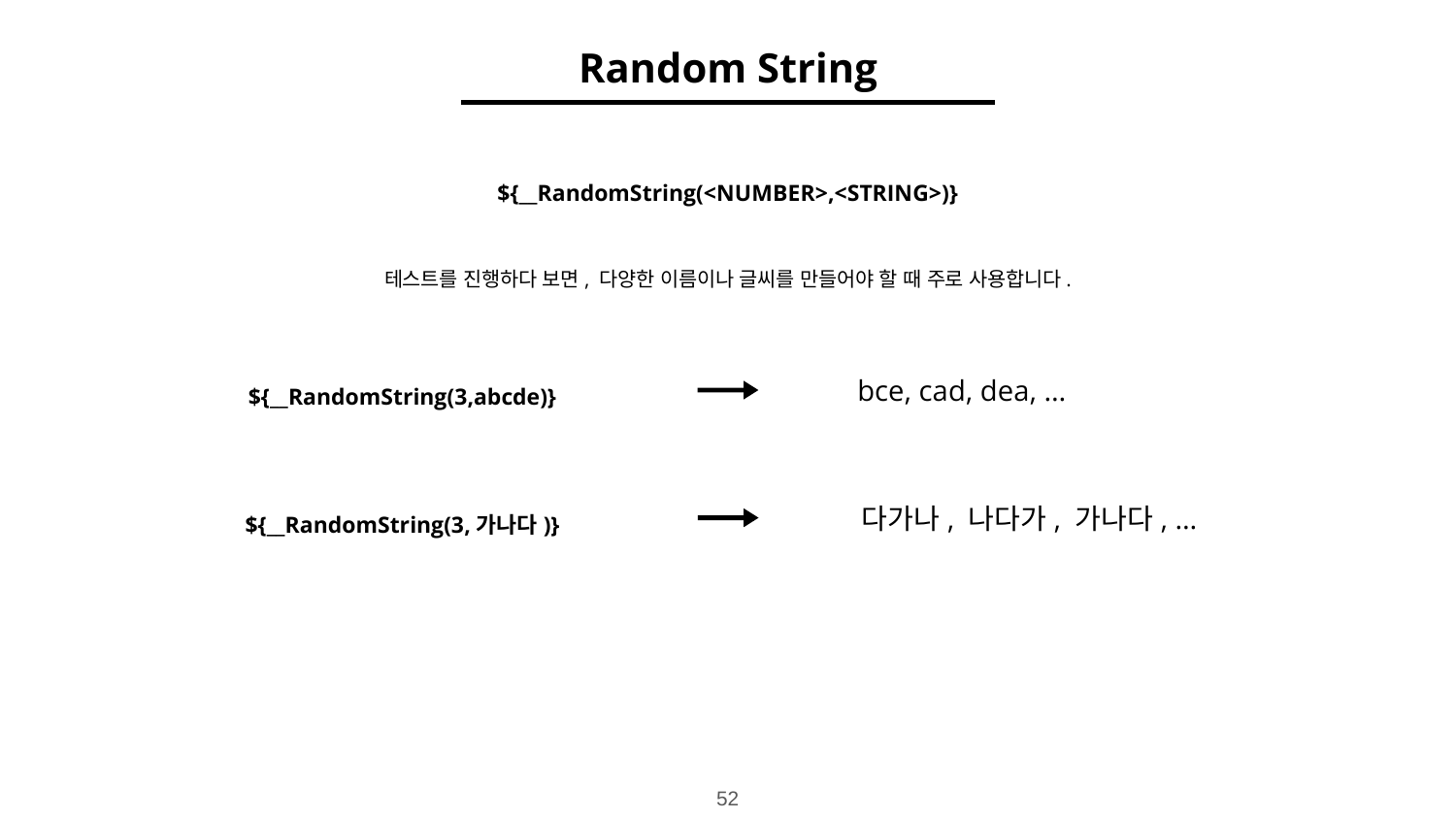

Random String
${__RandomString(<NUMBER>,<STRING>)}
테스트를 진행하다 보면, 다양한 이름이나 글씨를 만들어야 할 때 주로 사용합니다.
bce, cad, dea, …
${__RandomString(3,abcde)}

다가나, 나다가, 가나다, …
${__RandomString(3,가나다)}

52